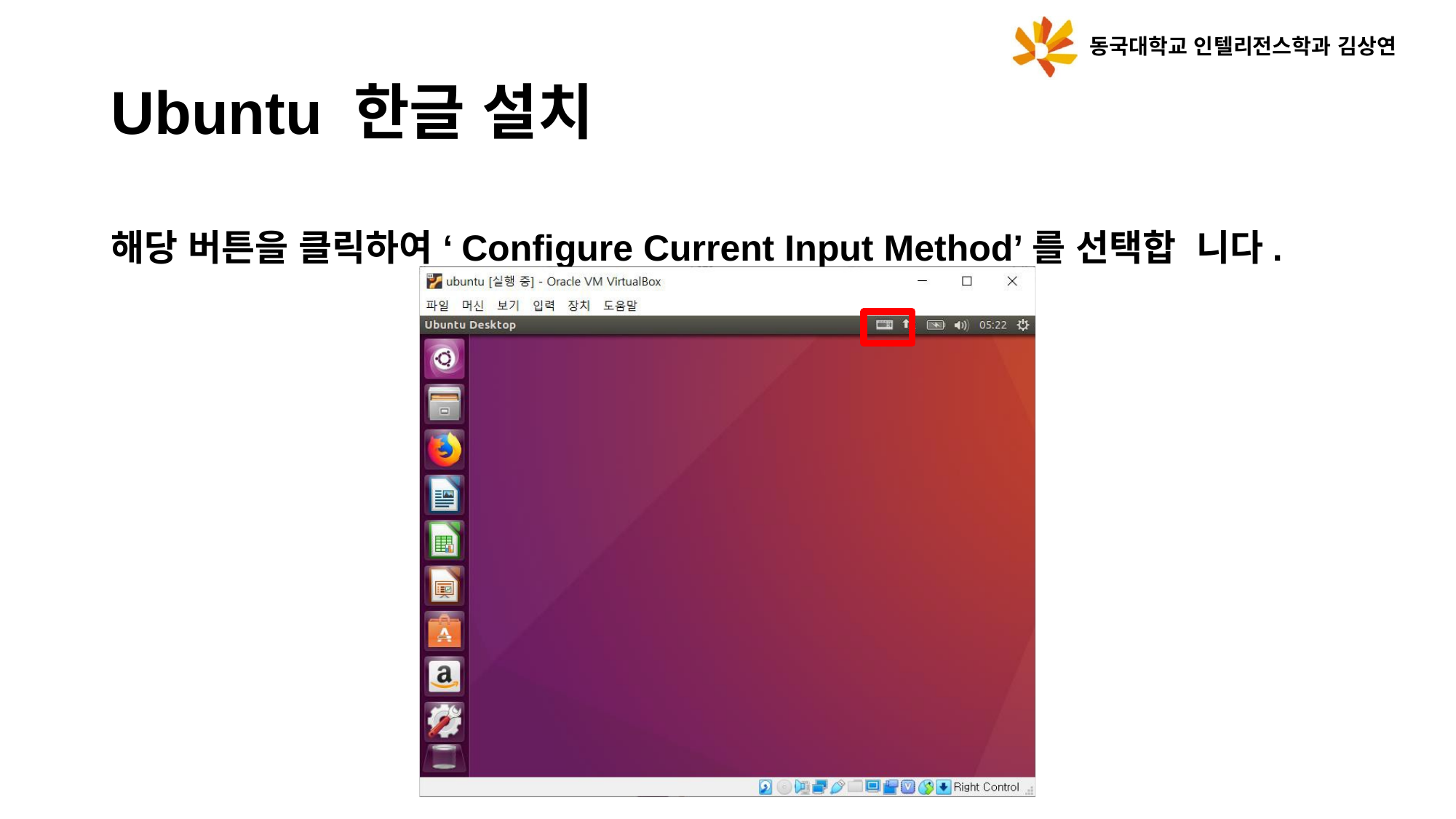

동국대학교 인텔리전스학과 김상연
# Ubuntu 한글 설치
해당 버튼을 클릭하여 ‘Configure Current Input Method’를 선택합  니다.